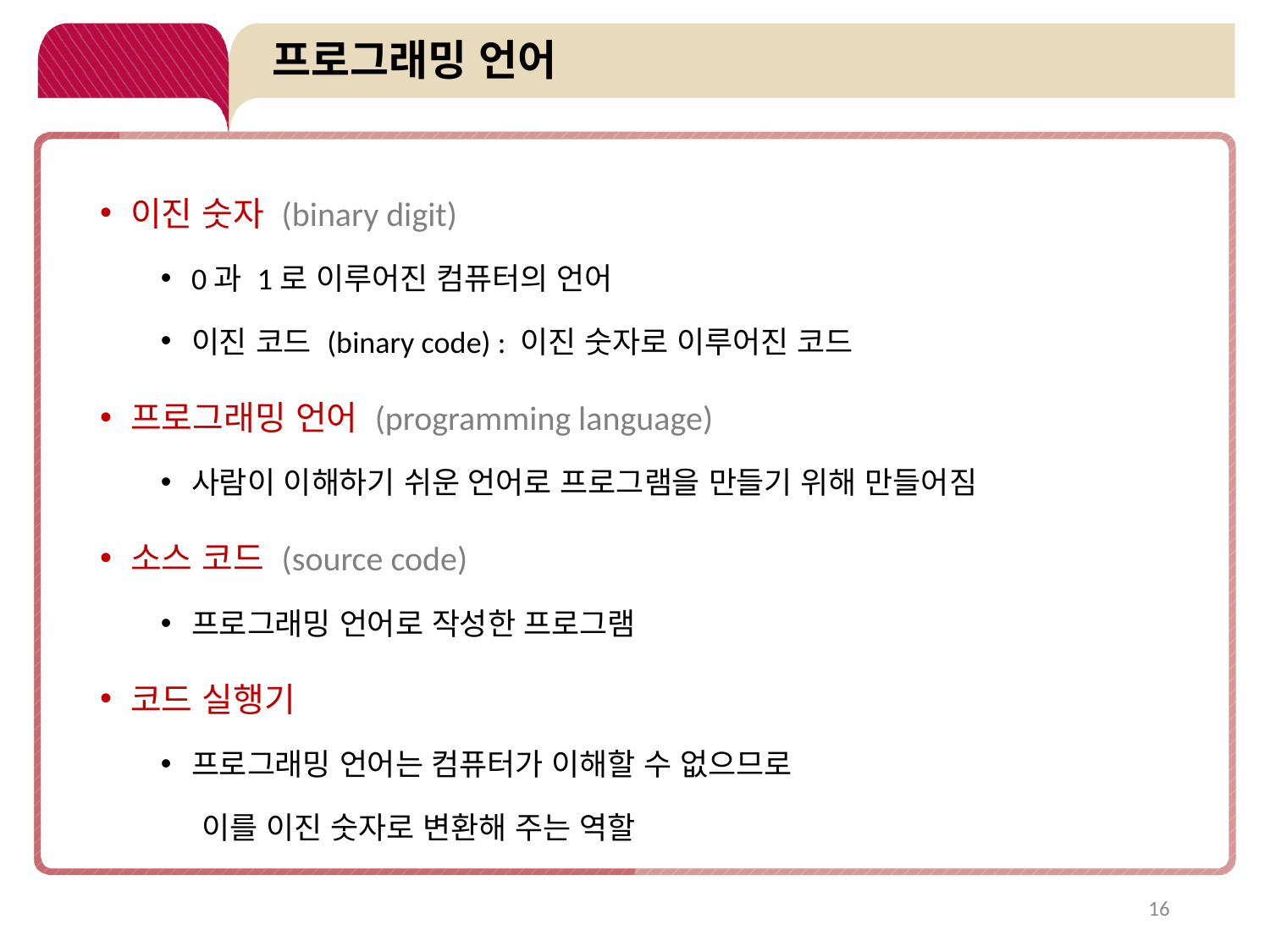

# 프로그래밍 언어
이진 숫자 (binary digit)
0과 1로 이루어진 컴퓨터의 언어
이진 코드 (binary code) : 이진 숫자로 이루어진 코드
프로그래밍 언어 (programming language)
사람이 이해하기 쉬운 언어로 프로그램을 만들기 위해 만들어짐
소스 코드 (source code)
프로그래밍 언어로 작성한 프로그램
코드 실행기
프로그래밍 언어는 컴퓨터가 이해할 수 없으므로
    이를 이진 숫자로 변환해 주는 역할
16